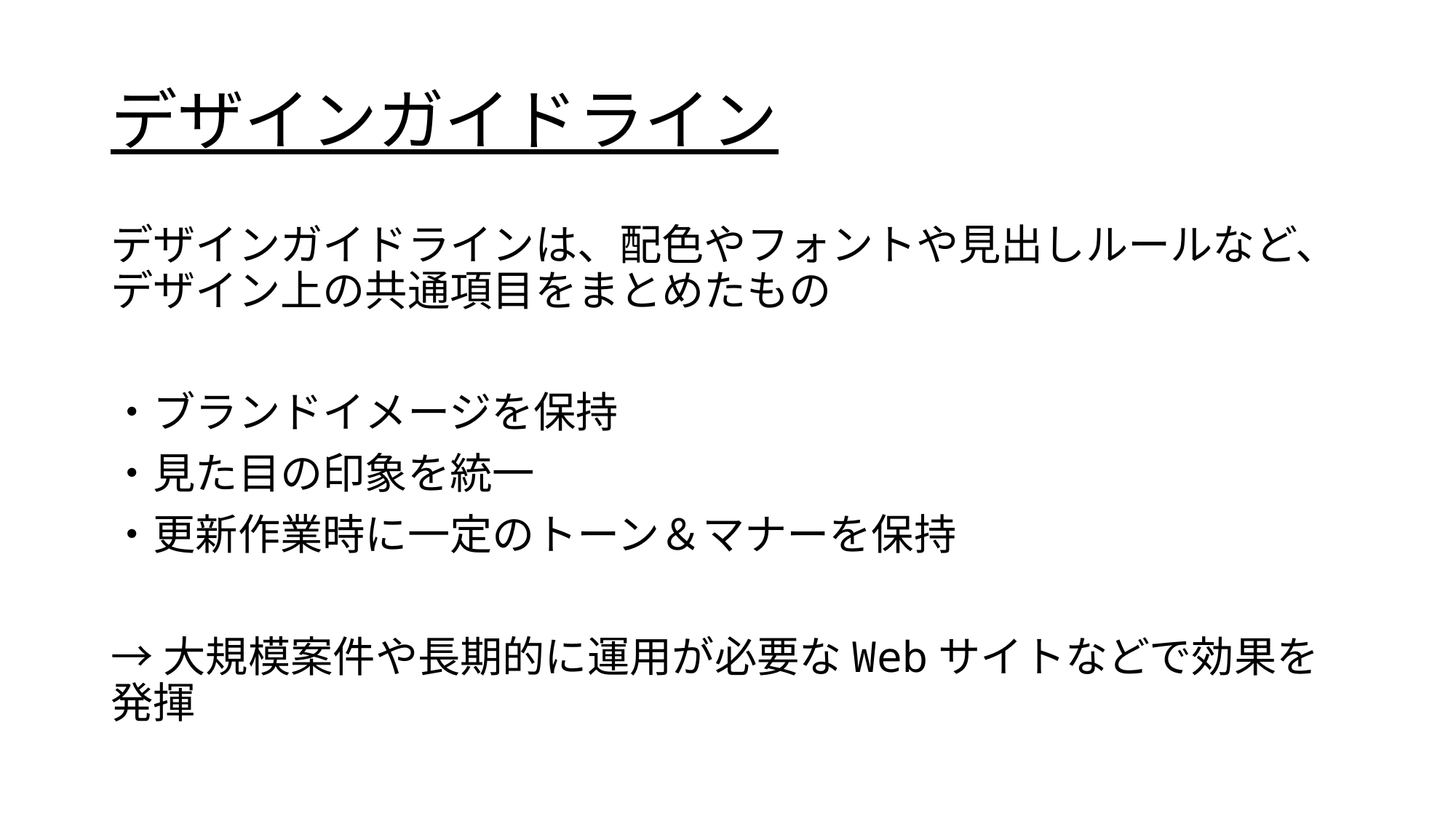

# デザインガイドライン
デザインガイドラインは、配色やフォントや見出しルールなど、デザイン上の共通項目をまとめたもの

・ブランドイメージを保持
・見た目の印象を統一
・更新作業時に一定のトーン＆マナーを保持

→大規模案件や長期的に運用が必要なWebサイトなどで効果を発揮